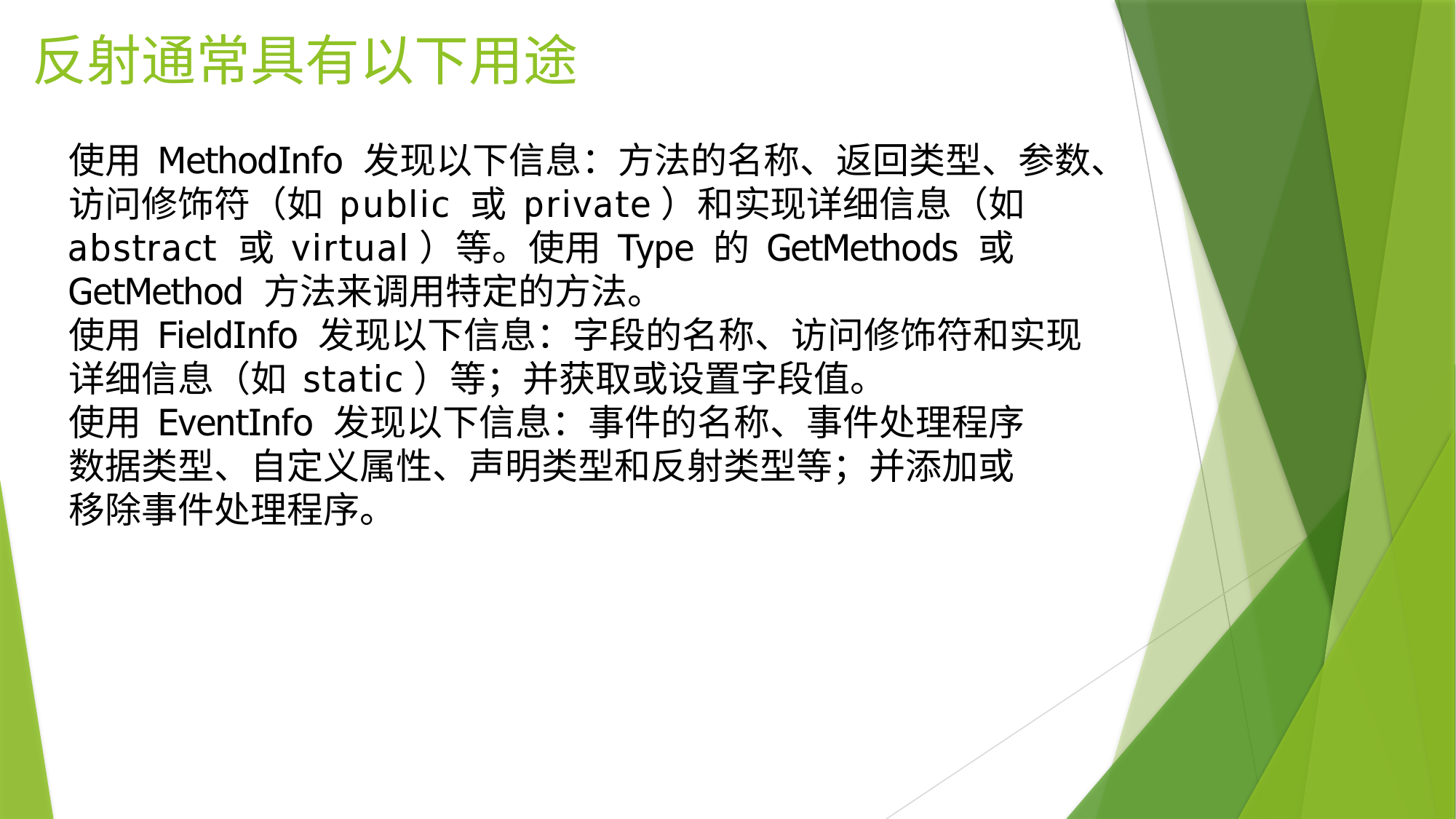

# 反射通常具有以下用途
使用 MethodInfo 发现以下信息：方法的名称、返回类型、参数、
访问修饰符（如 public 或 private）和实现详细信息（如
abstract 或 virtual）等。使用 Type 的 GetMethods 或
GetMethod 方法来调用特定的方法。
使用 FieldInfo 发现以下信息：字段的名称、访问修饰符和实现
详细信息（如 static）等；并获取或设置字段值。
使用 EventInfo 发现以下信息：事件的名称、事件处理程序
数据类型、自定义属性、声明类型和反射类型等；并添加或
移除事件处理程序。